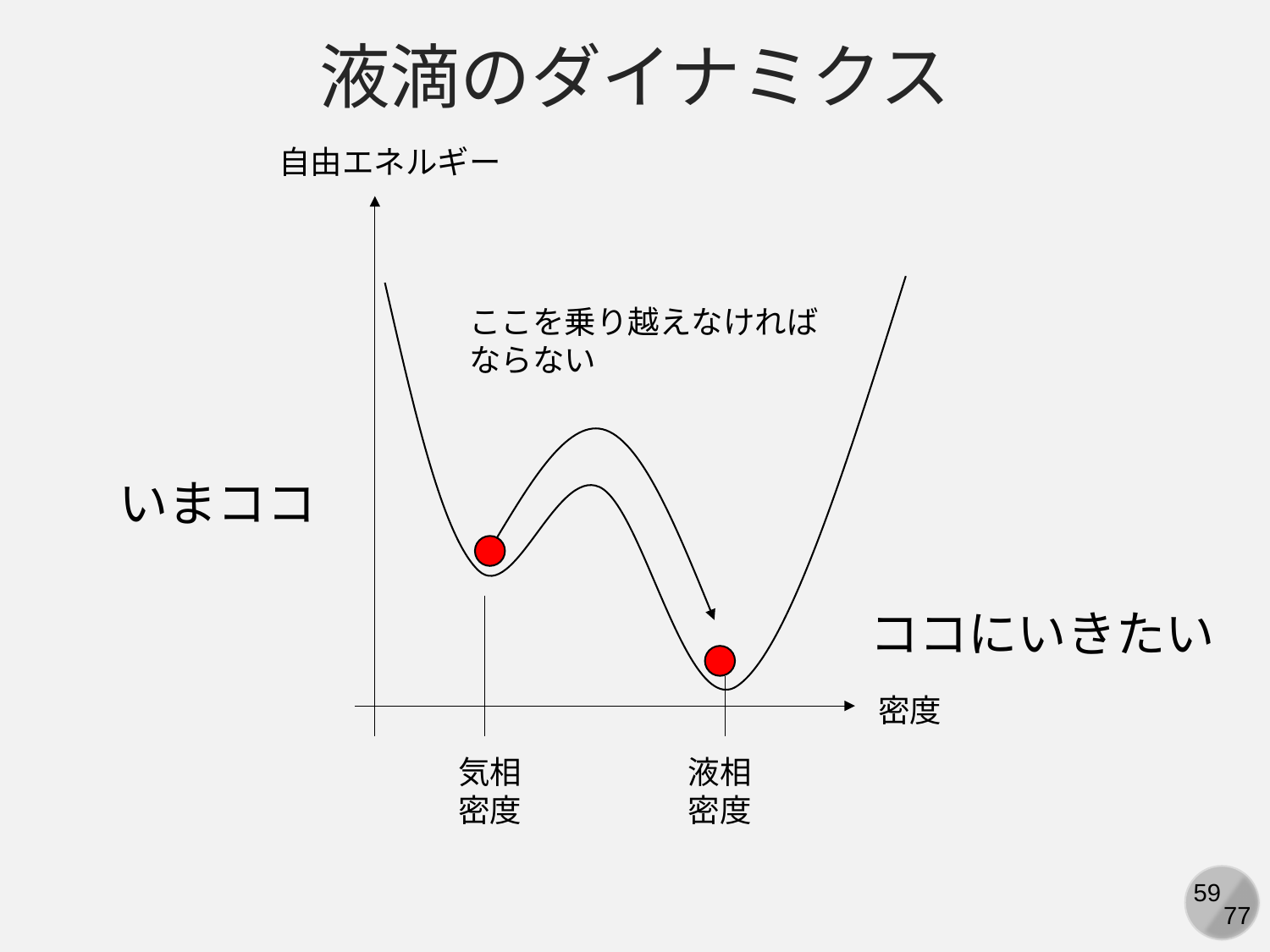

液滴のダイナミクス
自由エネルギー

ここを乗り越えなければ
ならない

いまココ

ココにいきたい

密度
気相
密度
液相
密度